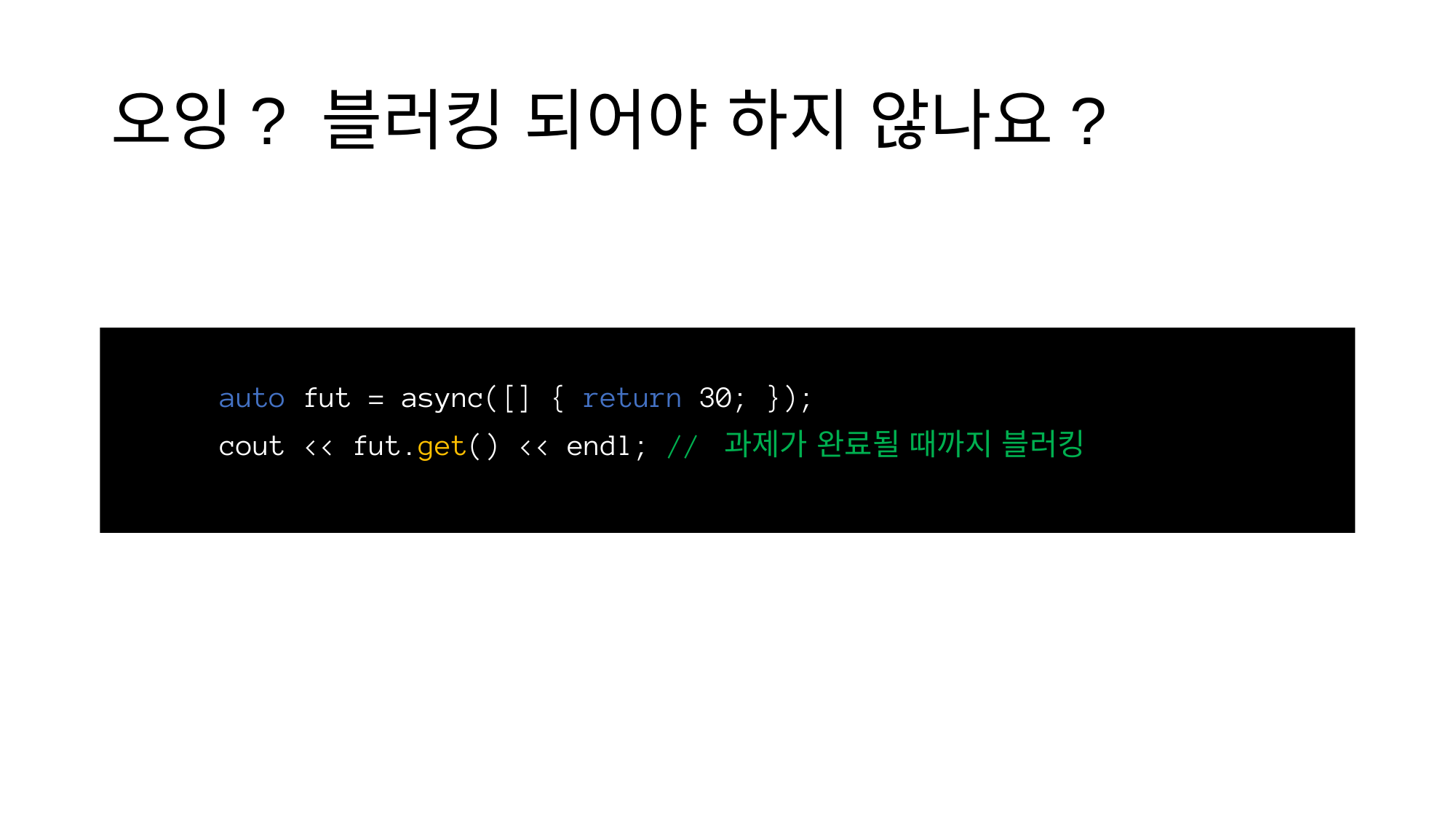

# 오잉? 블러킹 되어야 하지 않나요?

	auto fut = async([] { return 30; });
	cout << fut.get() << endl; // 과제가 완료될 때까지 블러킹